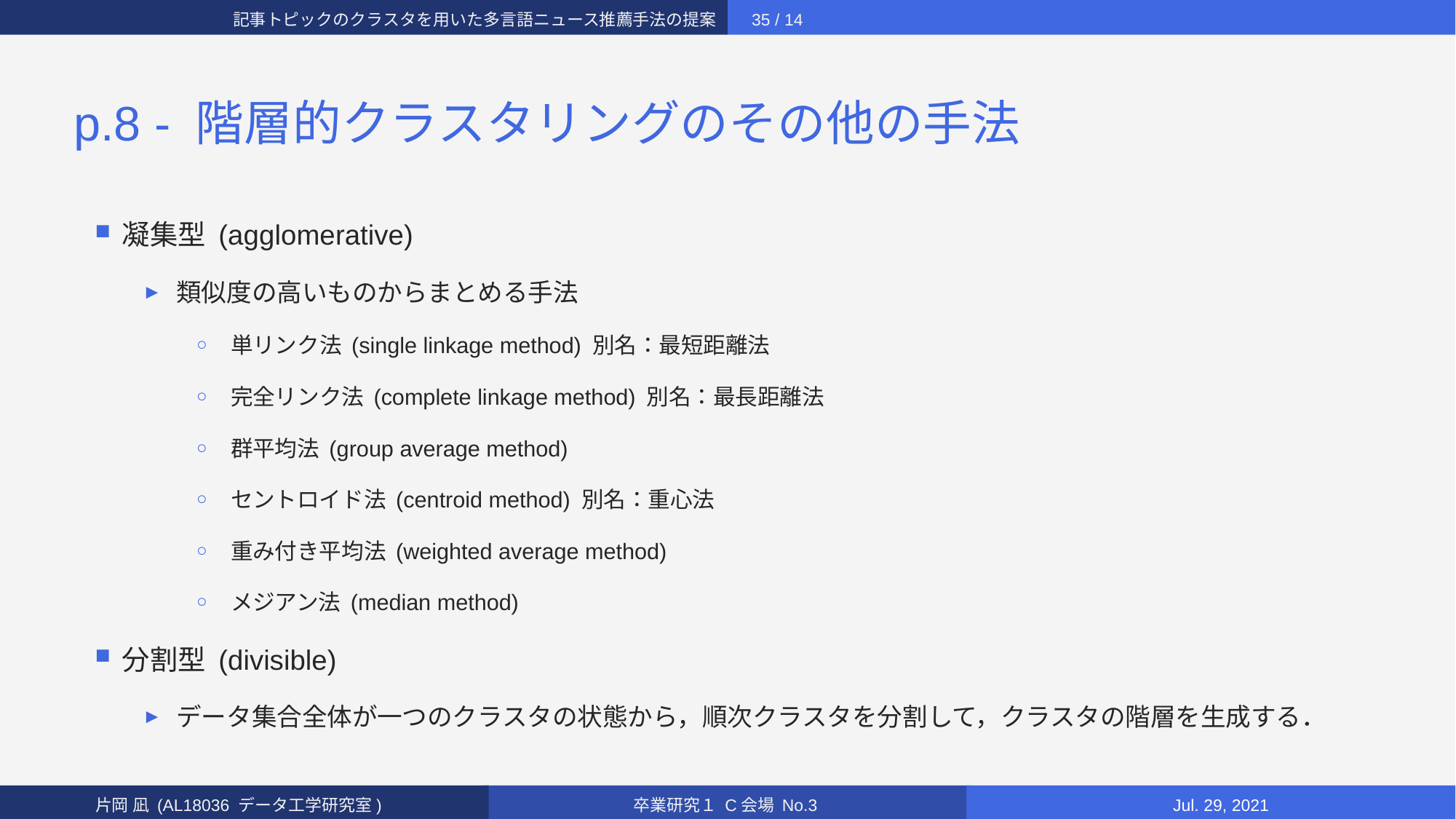

# p.8 - 階層的クラスタリングのその他の手法
凝集型 (agglomerative)
類似度の高いものからまとめる手法
単リンク法 (single linkage method) 別名：最短距離法
完全リンク法 (complete linkage method) 別名：最長距離法
群平均法 (group average method)
セントロイド法 (centroid method) 別名：重心法
重み付き平均法 (weighted average method)
メジアン法 (median method)
分割型 (divisible)
データ集合全体が一つのクラスタの状態から，順次クラスタを分割して，クラスタの階層を生成する．